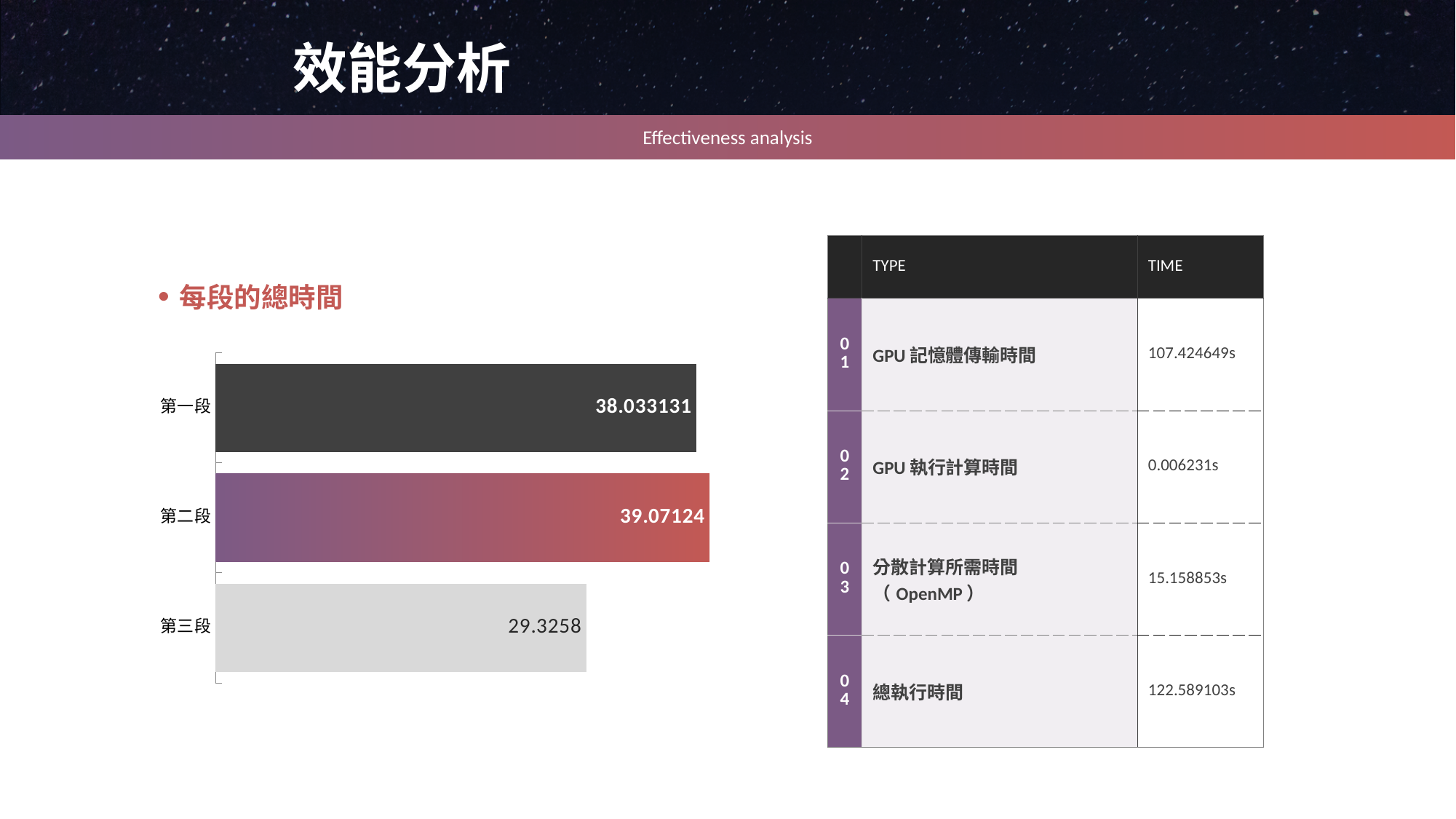

效能分析
Effectiveness analysis
|  | TYPE | TIME |
| --- | --- | --- |
| 01 | GPU記憶體傳輸時間 | 107.424649s |
| 02 | GPU執行計算時間 | 0.006231s |
| 03 | 分散計算所需時間（OpenMP） | 15.158853s |
| 04 | 總執行時間 | 122.589103s |
每段的總時間

### Chart

| Category | vlaue01 |
|---|---|
| 第三段 | 29.3258 |
| 第二段 | 39.07124 |
| 第一段 | 38.033131 |